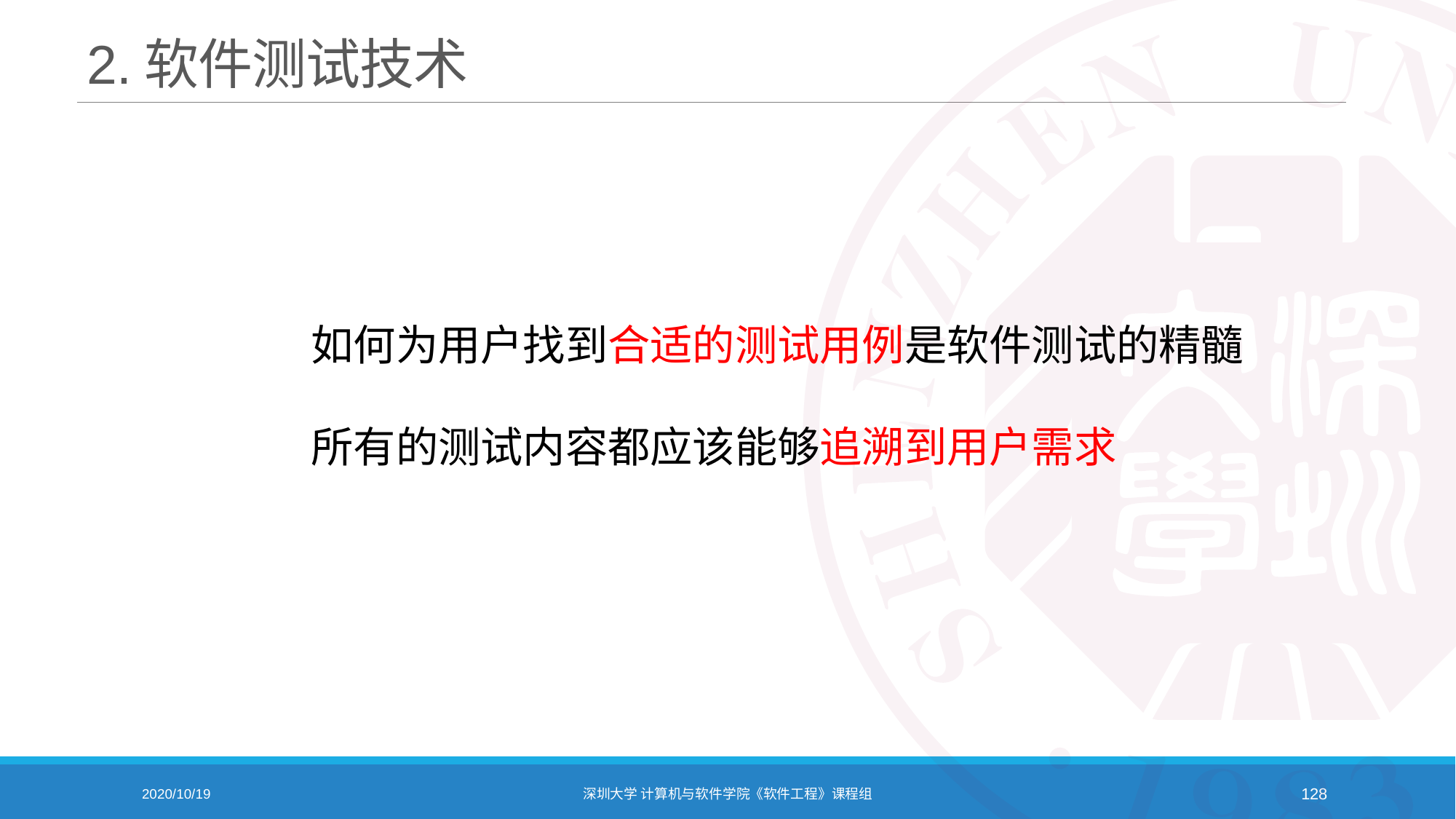

# 2.软件测试技术
如何为用户找到合适的测试用例是软件测试的精髓

所有的测试内容都应该能够追溯到用户需求
2020/10/19
深圳大学 计算机与软件学院《软件工程》课程组
128